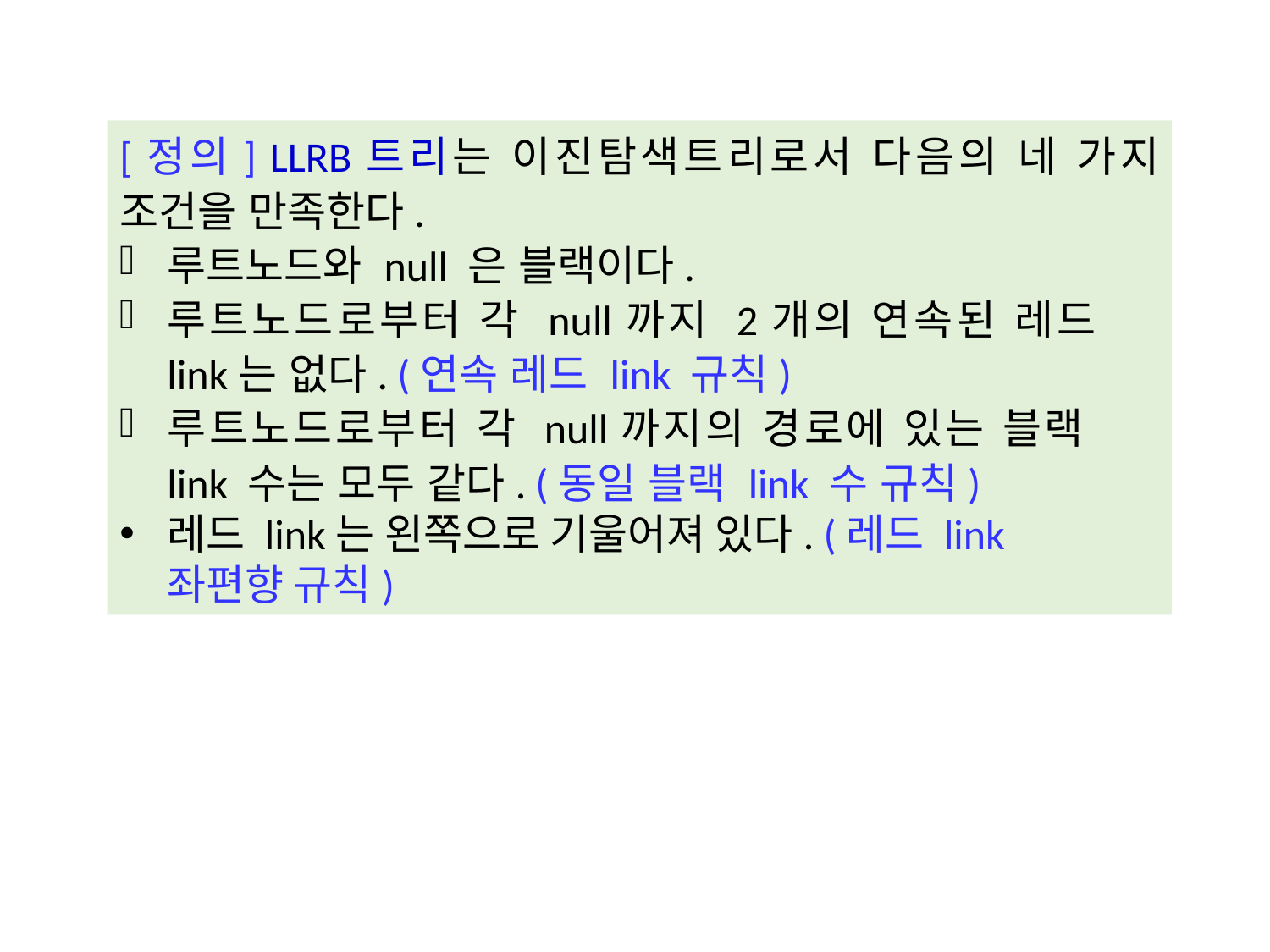

[정의] LLRB트리는 이진탐색트리로서 다음의 네 가지 조건을 만족한다.
루트노드와 null 은 블랙이다.
루트노드로부터 각 null까지 2개의 연속된 레드 link는 없다. (연속 레드 link 규칙)
루트노드로부터 각 null까지의 경로에 있는 블랙 link 수는 모두 같다. (동일 블랙 link 수 규칙)
레드 link는 왼쪽으로 기울어져 있다. (레드 link 좌편향 규칙)